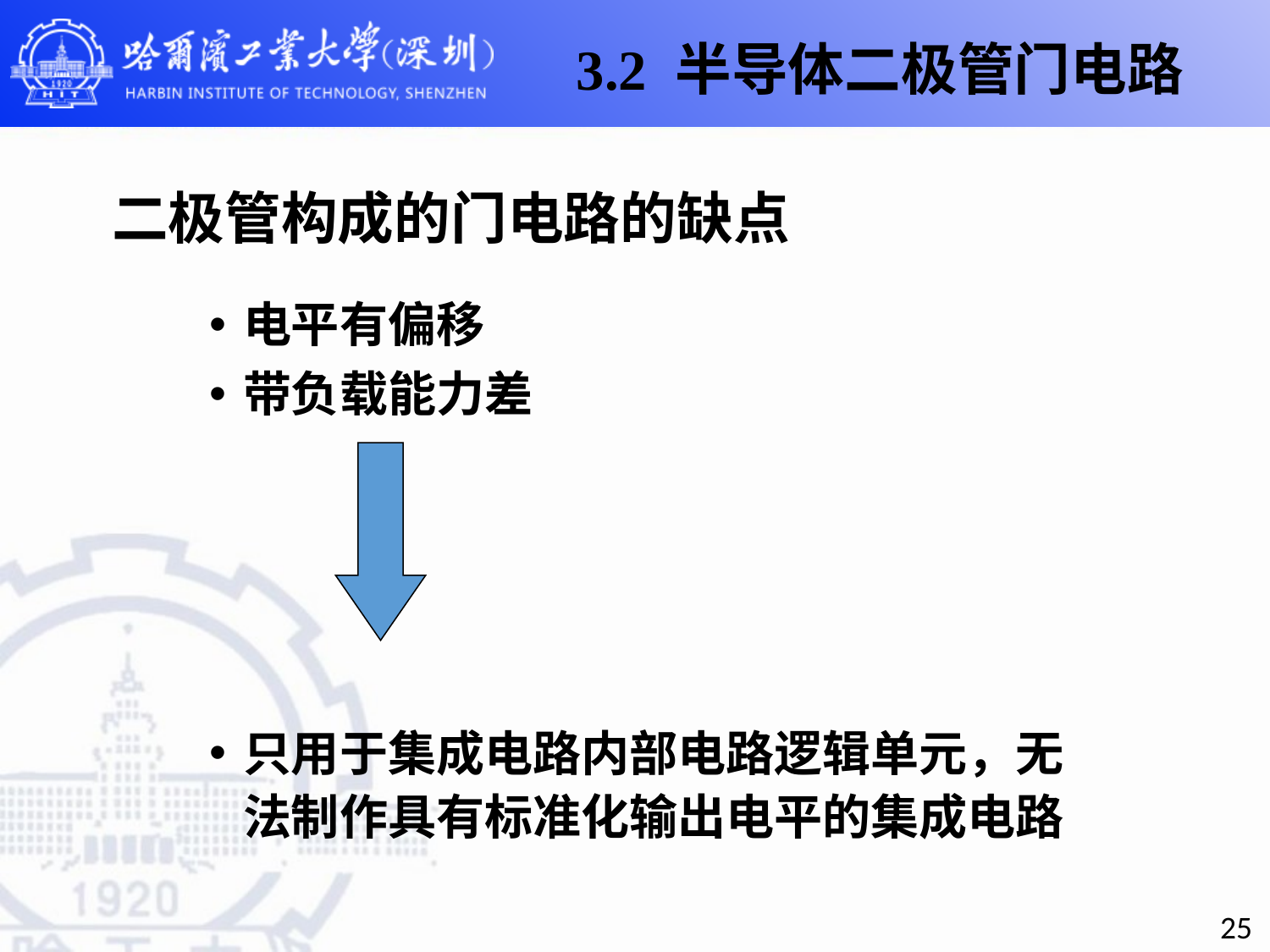

3.2 半导体二极管门电路
# 二极管构成的门电路的缺点
电平有偏移
带负载能力差

只用于集成电路内部电路逻辑单元，无法制作具有标准化输出电平的集成电路